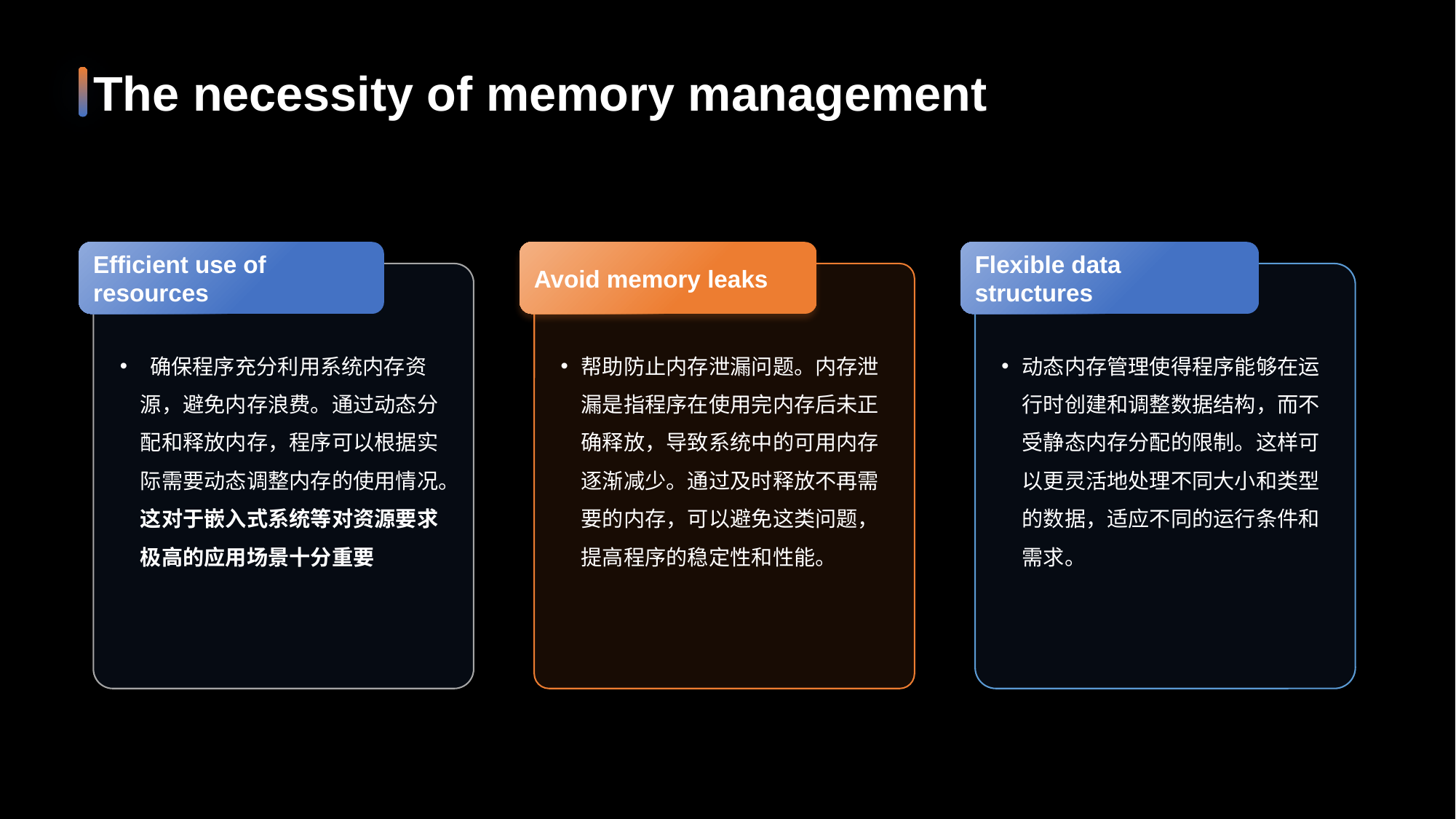

The necessity of memory management

Efficient use of resources

 确保程序充分利用系统内存资源，避免内存浪费。通过动态分配和释放内存，程序可以根据实际需要动态调整内存的使用情况。这对于嵌入式系统等对资源要求极高的应用场景十分重要
Avoid memory leaks

帮助防止内存泄漏问题。内存泄漏是指程序在使用完内存后未正确释放，导致系统中的可用内存逐渐减少。通过及时释放不再需要的内存，可以避免这类问题，提高程序的稳定性和性能。
Flexible data structures

动态内存管理使得程序能够在运行时创建和调整数据结构，而不受静态内存分配的限制。这样可以更灵活地处理不同大小和类型的数据，适应不同的运行条件和需求。